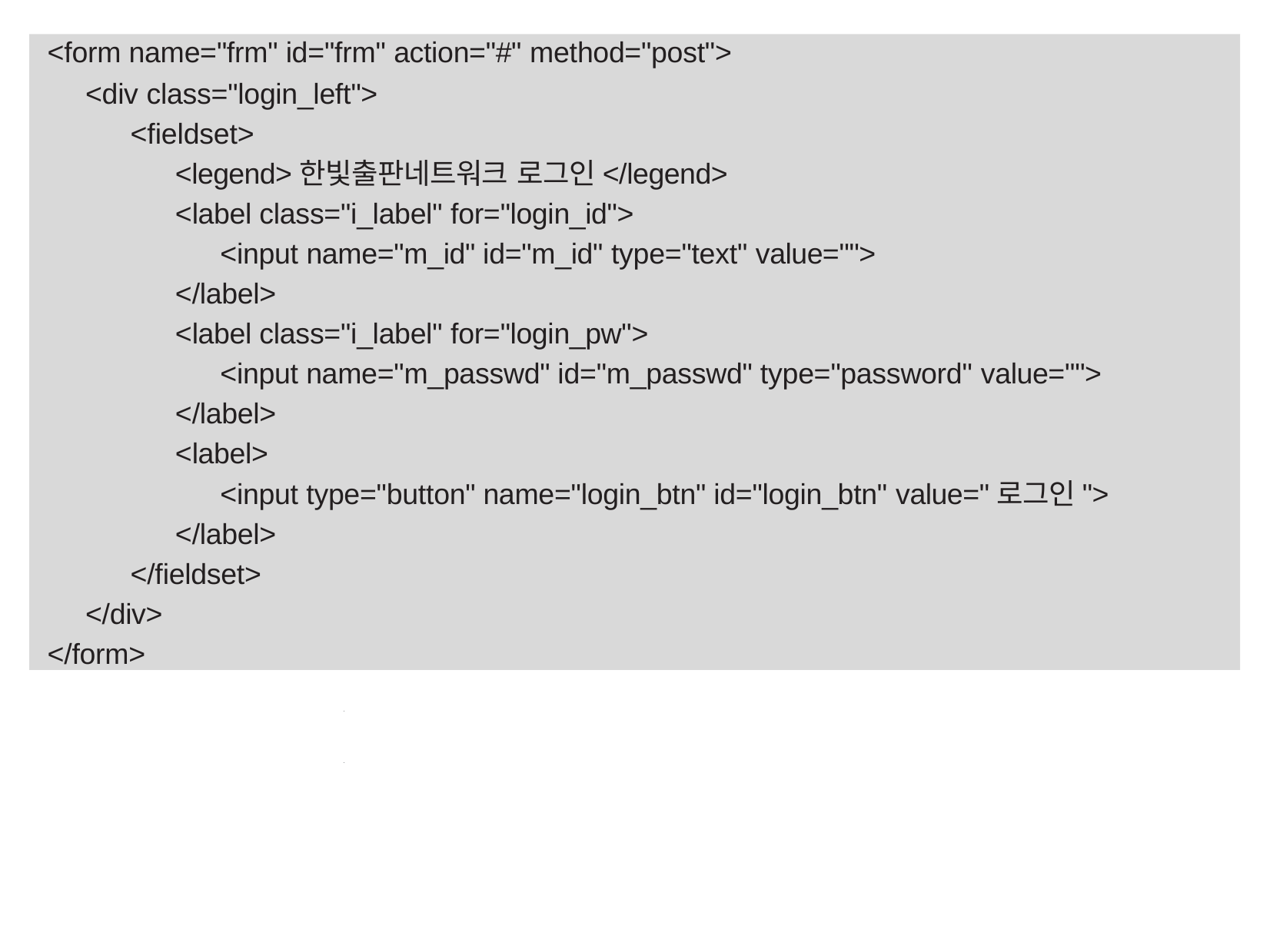

<form name="frm" id="frm" action="#" method="post">
<div class="login_left">
<fieldset>
<legend>한빛출판네트워크 로그인</legend>
<label class="i_label" for="login_id">
<input name="m_id" id="m_id" type="text" value="">
</label>
<label class="i_label" for="login_pw">
<input name="m_passwd" id="m_passwd" type="password" value="">
</label>
<label>
<input type="button" name="login_btn" id="login_btn" value="로그인">
</label>
</fieldset>
</div>
</form>